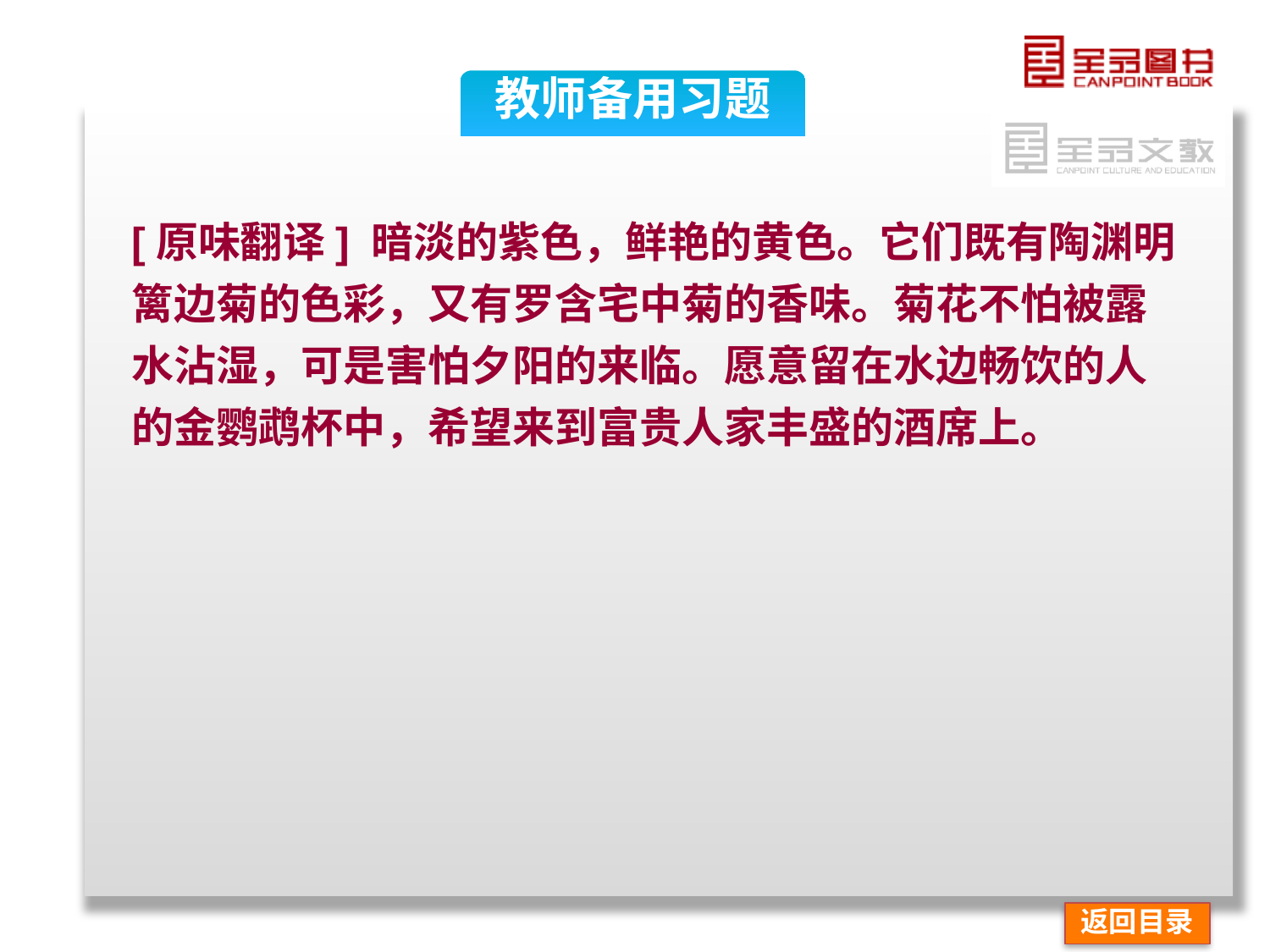

教师备用习题
[原味翻译] 暗淡的紫色，鲜艳的黄色。它们既有陶渊明篱边菊的色彩，又有罗含宅中菊的香味。菊花不怕被露水沾湿，可是害怕夕阳的来临。愿意留在水边畅饮的人的金鹦鹉杯中，希望来到富贵人家丰盛的酒席上。
返回目录